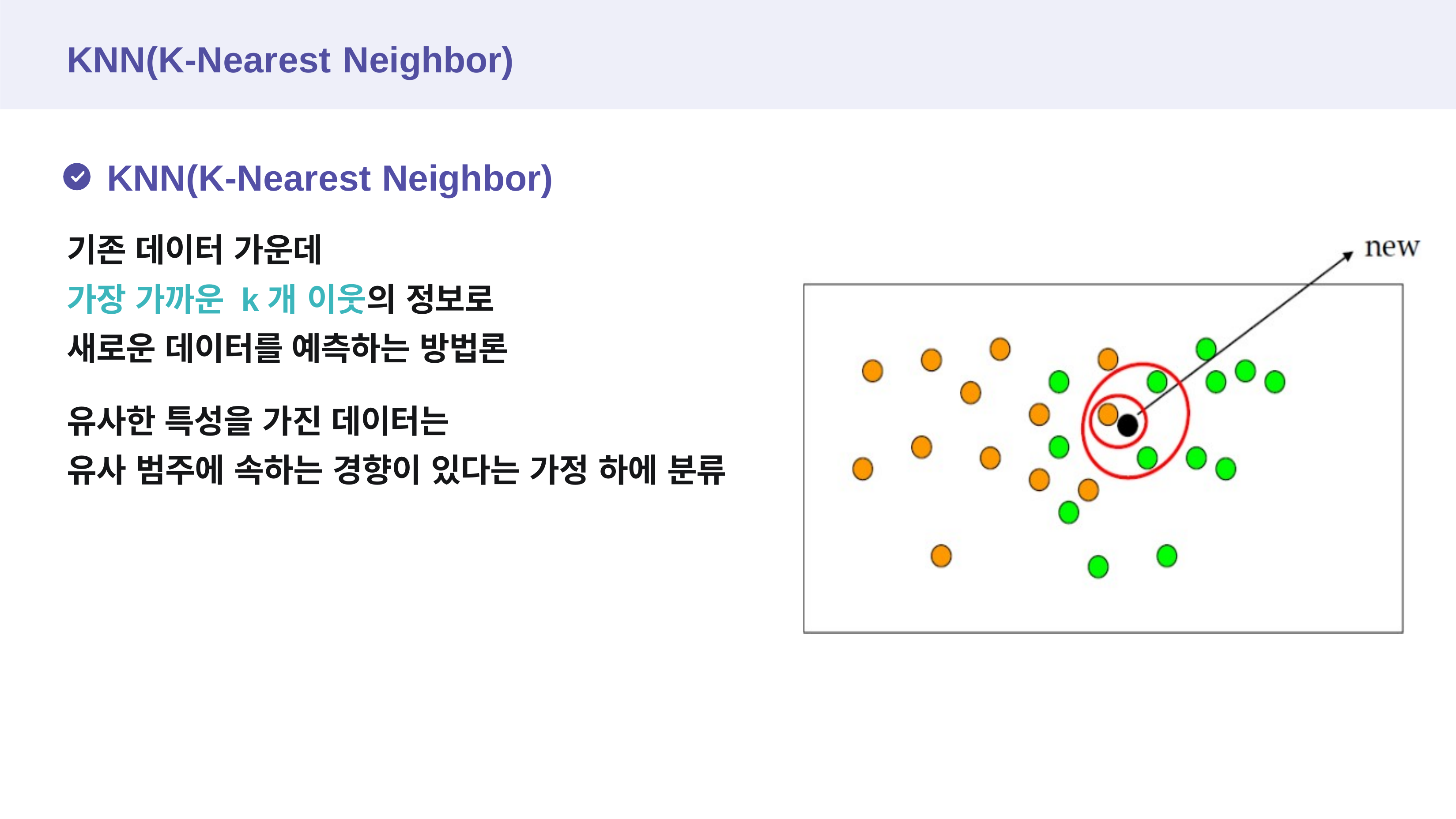

# KNN(K-Nearest Neighbor)
KNN(K-Nearest Neighbor)

기존 데이터 가운데
가장 가까운 k개 이웃의 정보로
새로운 데이터를 예측하는 방법론

유사한 특성을 가진 데이터는
유사 범주에 속하는 경향이 있다는 가정 하에 분류